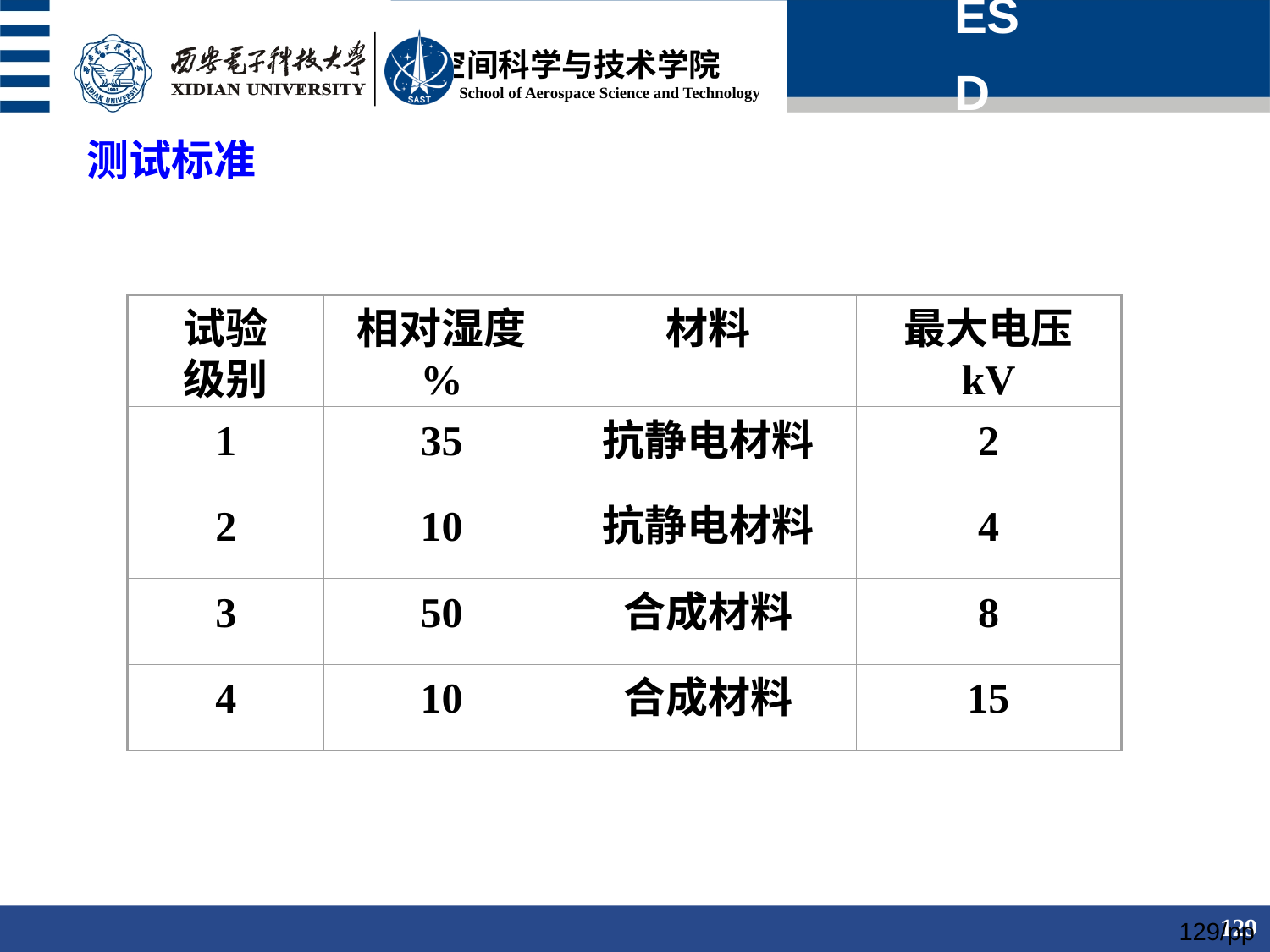

ESD
测试标准

试验
级别

相对湿度
%

材料

最大电压
kV

1

35

抗静电材料

2

2

10

抗静电材料

4

3

50

合成材料

8

4

10

合成材料

15

129/pp